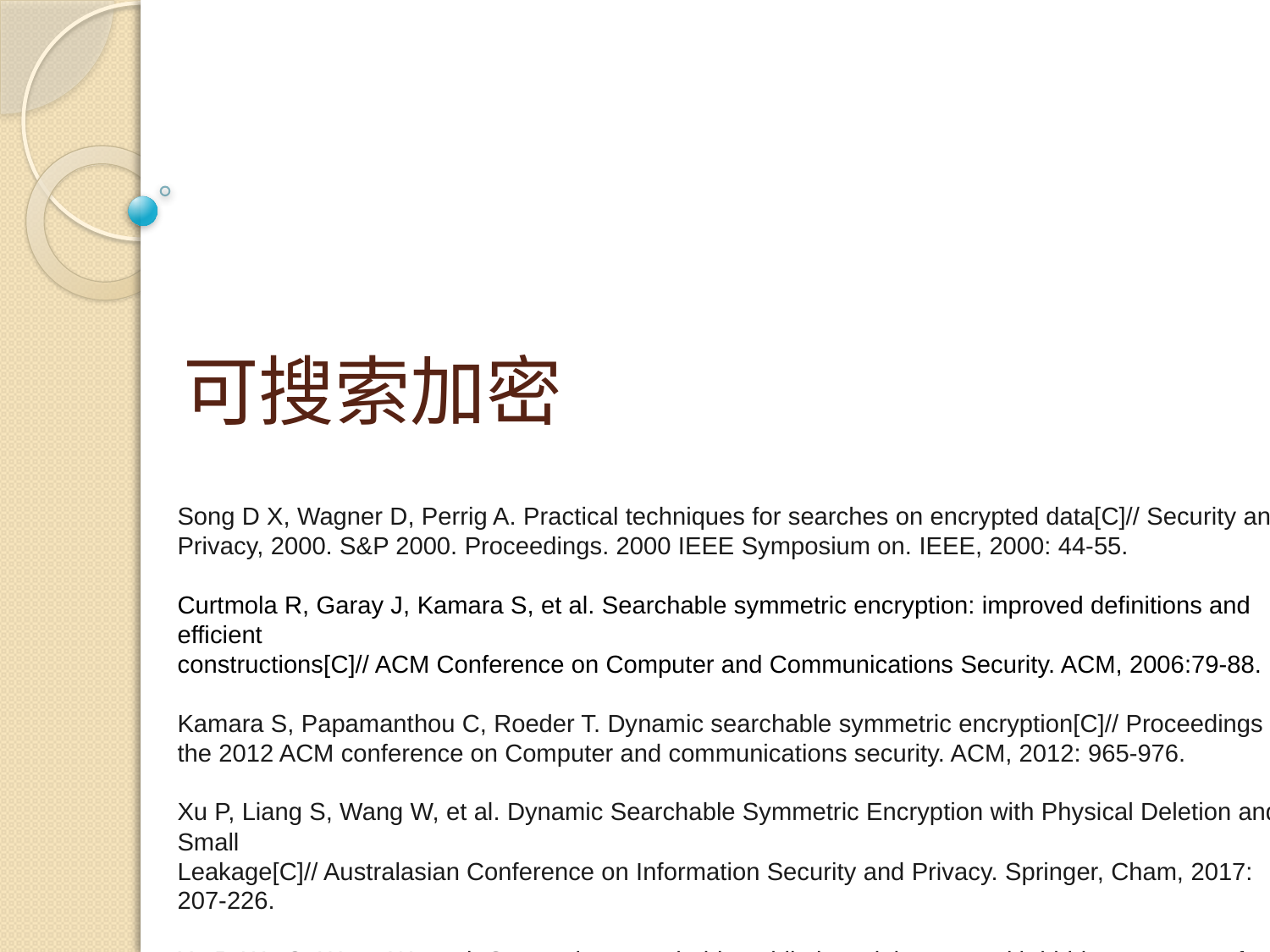

# 可搜索加密
Song D X, Wagner D, Perrig A. Practical techniques for searches on encrypted data[C]// Security and
Privacy, 2000. S&P 2000. Proceedings. 2000 IEEE Symposium on. IEEE, 2000: 44-55.
Curtmola R, Garay J, Kamara S, et al. Searchable symmetric encryption: improved definitions and efficient
constructions[C]// ACM Conference on Computer and Communications Security. ACM, 2006:79-88.
Kamara S, Papamanthou C, Roeder T. Dynamic searchable symmetric encryption[C]// Proceedings of
the 2012 ACM conference on Computer and communications security. ACM, 2012: 965-976.
Xu P, Liang S, Wang W, et al. Dynamic Searchable Symmetric Encryption with Physical Deletion and Small
Leakage[C]// Australasian Conference on Information Security and Privacy. Springer, Cham, 2017: 207-226.
Xu P, Wu Q, Wang W, et al. Generating searchable public-key ciphertexts with hidden structures for fast
keyword search[J]. IEEE Transactions on Information Forensics and Security, 2015, 10(9): 1993-2006.